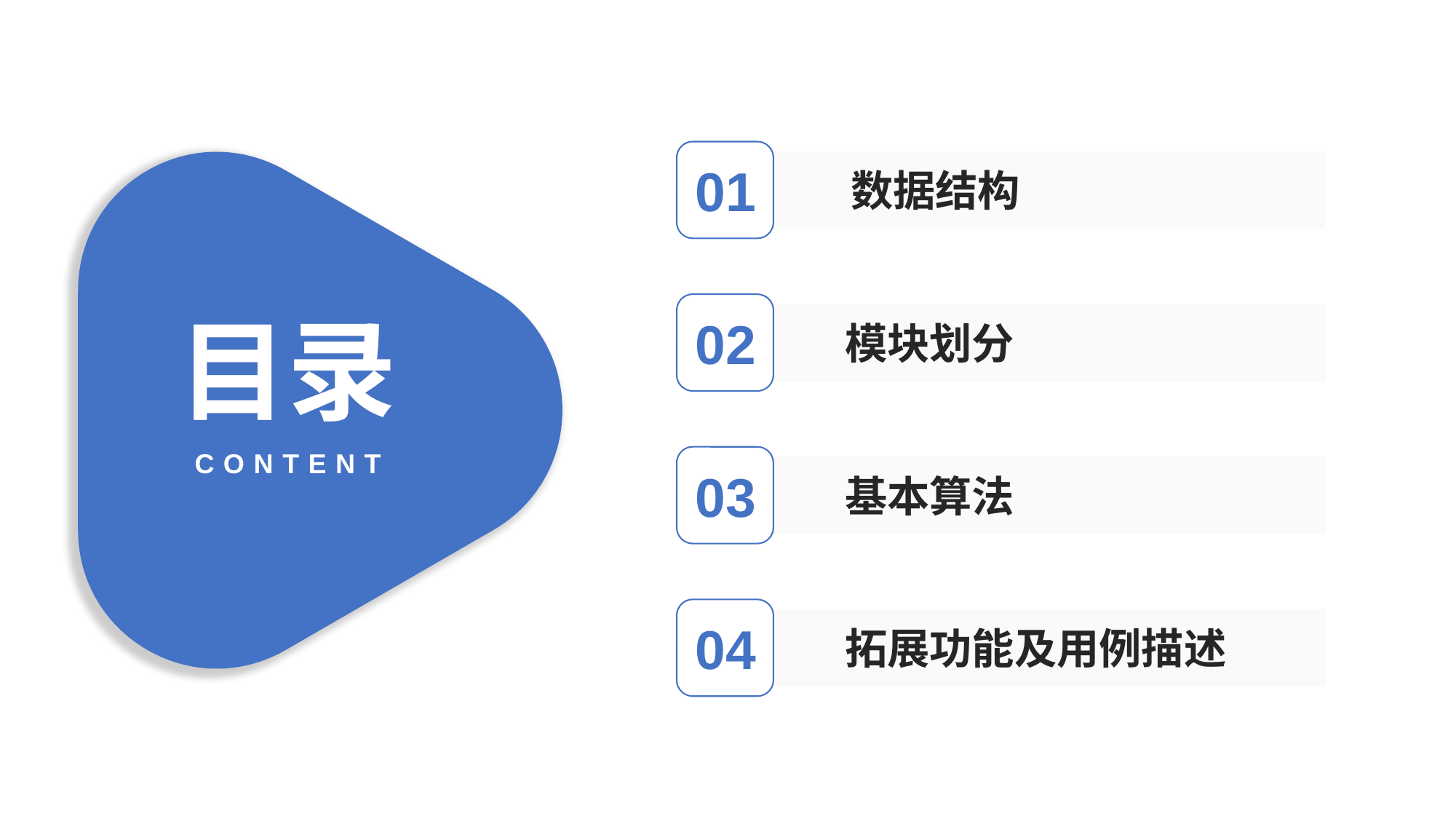

数据结构
工作业绩
模块划分
亮点经验
基本算法
问题分析
拓展功能及用例描述
未来计划